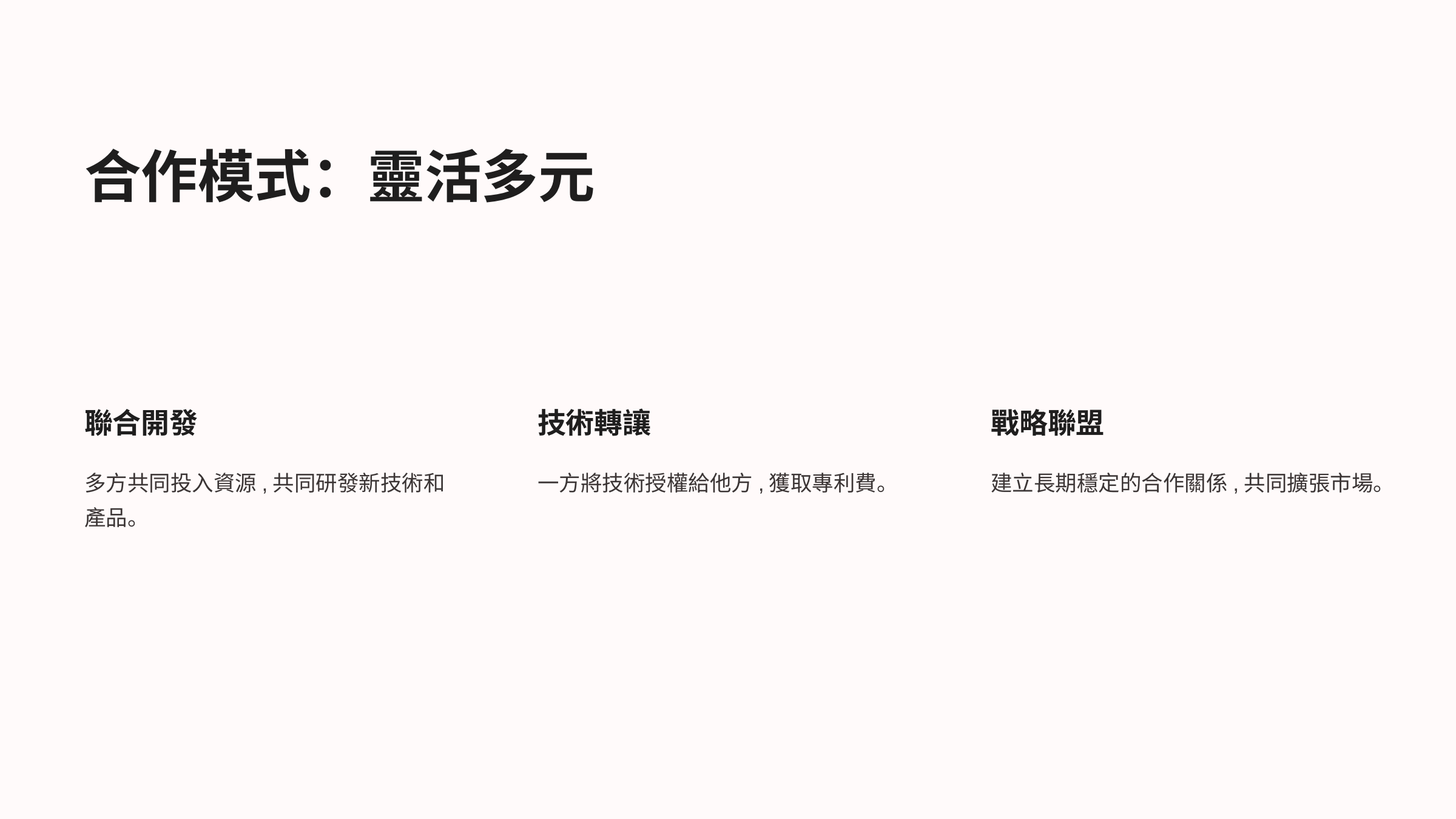

合作模式：靈活多元
聯合開發
技術轉讓
戰略聯盟
多方共同投入資源,共同研發新技術和產品。
一方將技術授權給他方,獲取專利費。
建立長期穩定的合作關係,共同擴張市場。